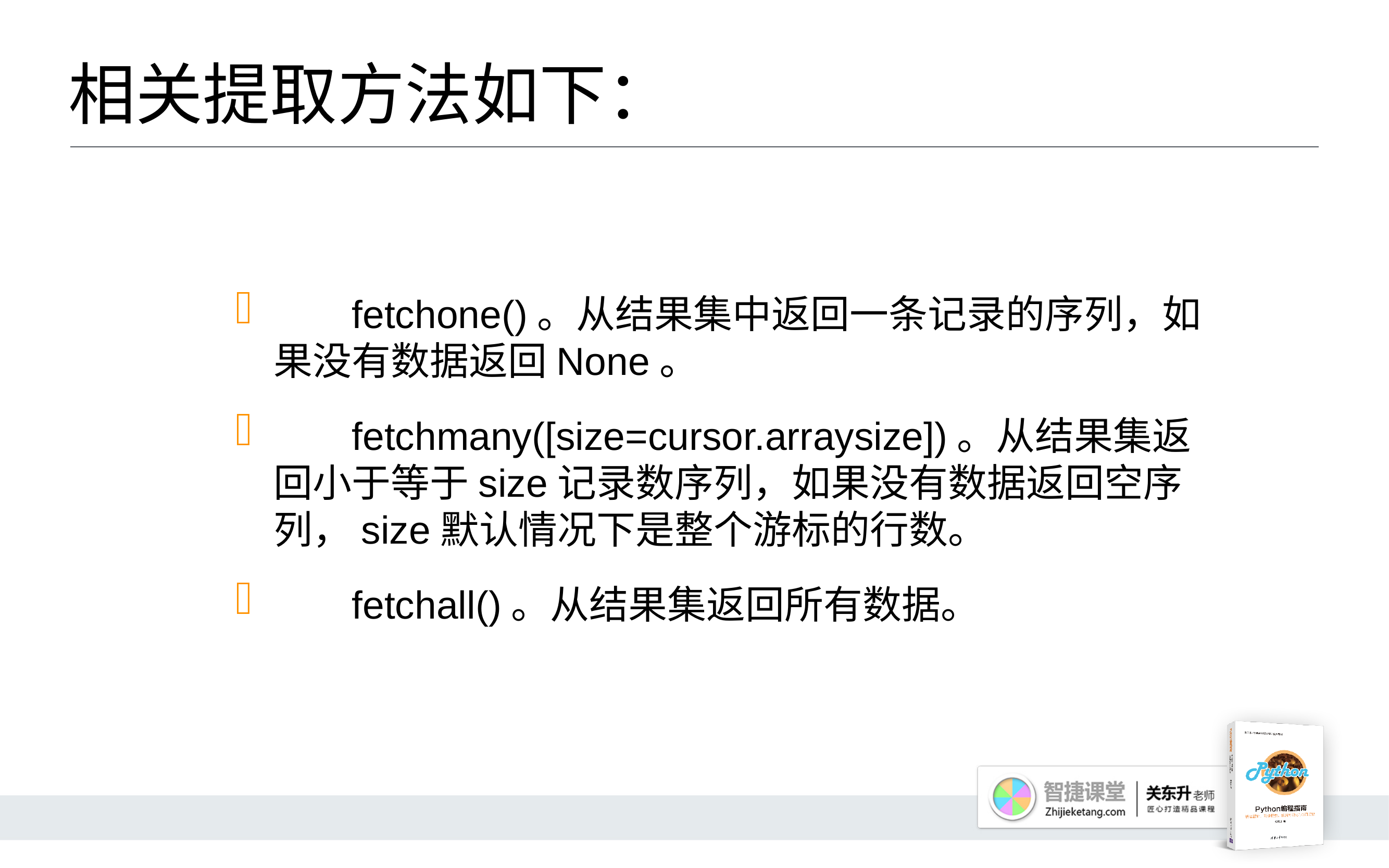

# 相关提取方法如下：
	fetchone()。从结果集中返回一条记录的序列，如果没有数据返回None。
	fetchmany([size=cursor.arraysize])。从结果集返回小于等于size记录数序列，如果没有数据返回空序列，size默认情况下是整个游标的行数。
	fetchall()。从结果集返回所有数据。